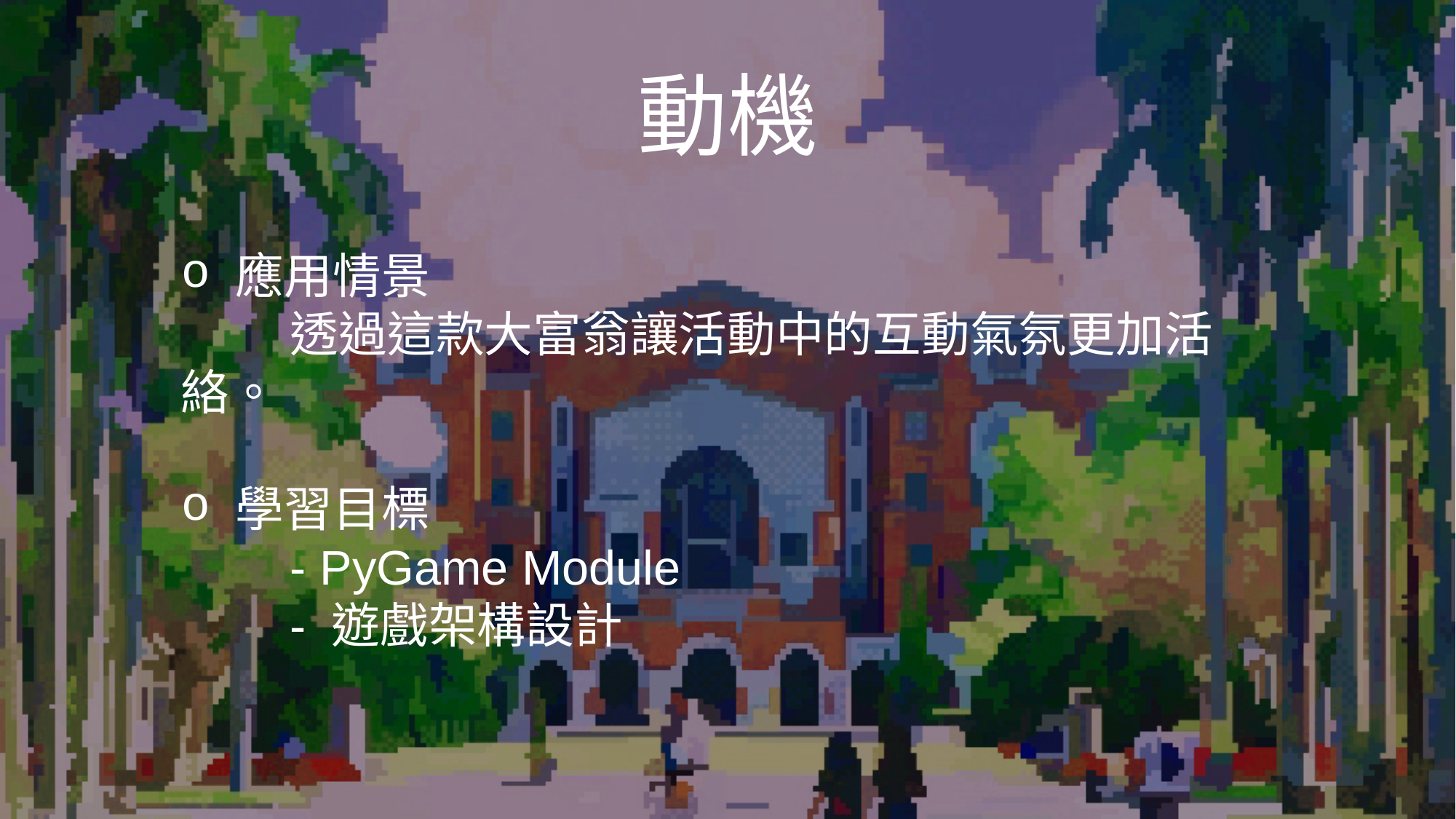

# 動機
應用情景
	透過這款大富翁讓活動中的互動氣氛更加活絡。

學習目標
	- PyGame Module
	- 遊戲架構設計